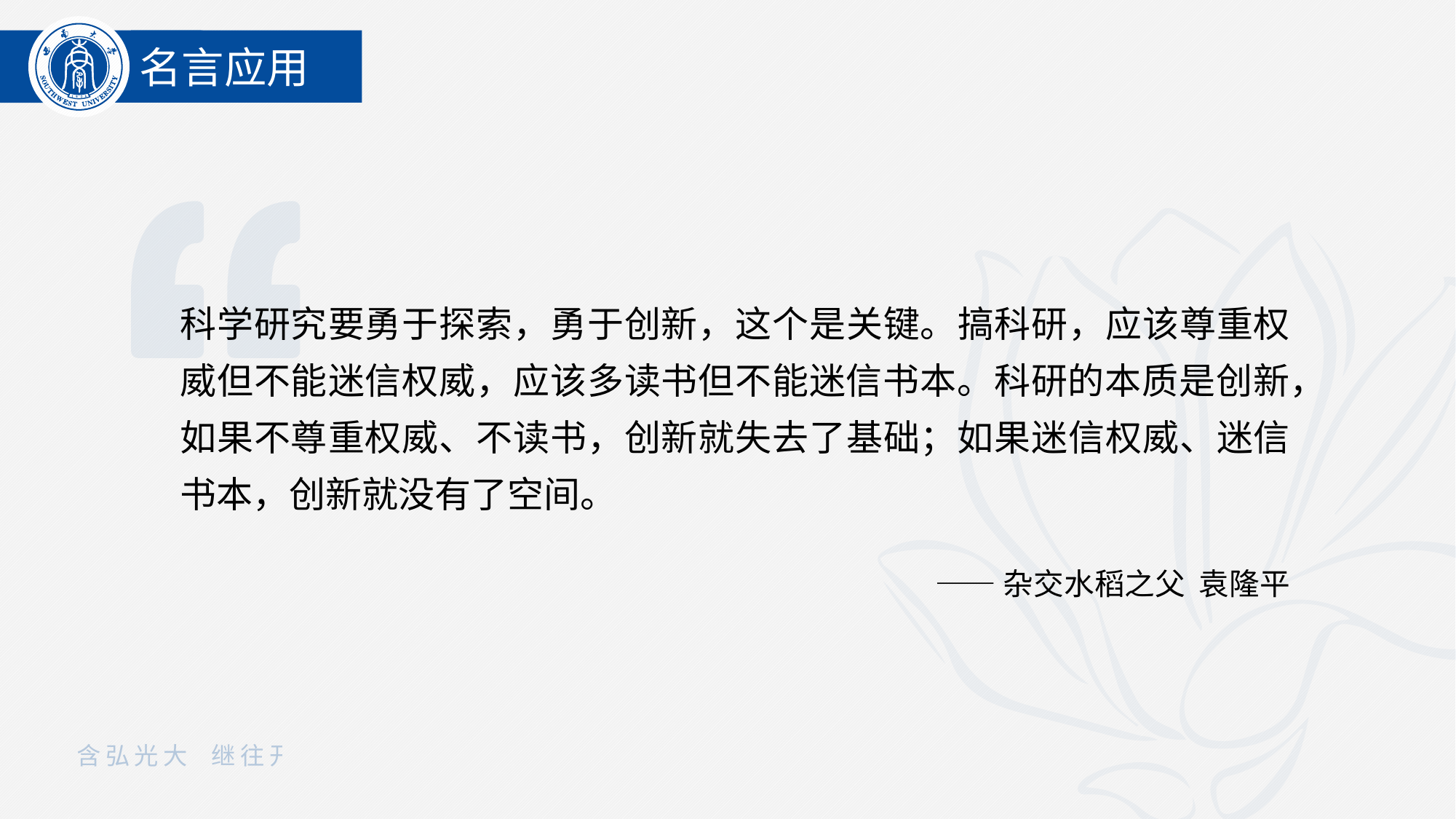

名言应用

科学研究要勇于探索，勇于创新，这个是关键。搞科研，应该尊重权威但不能迷信权威，应该多读书但不能迷信书本。科研的本质是创新，如果不尊重权威、不读书，创新就失去了基础；如果迷信权威、迷信书本，创新就没有了空间。
——杂交水稻之父  袁隆平